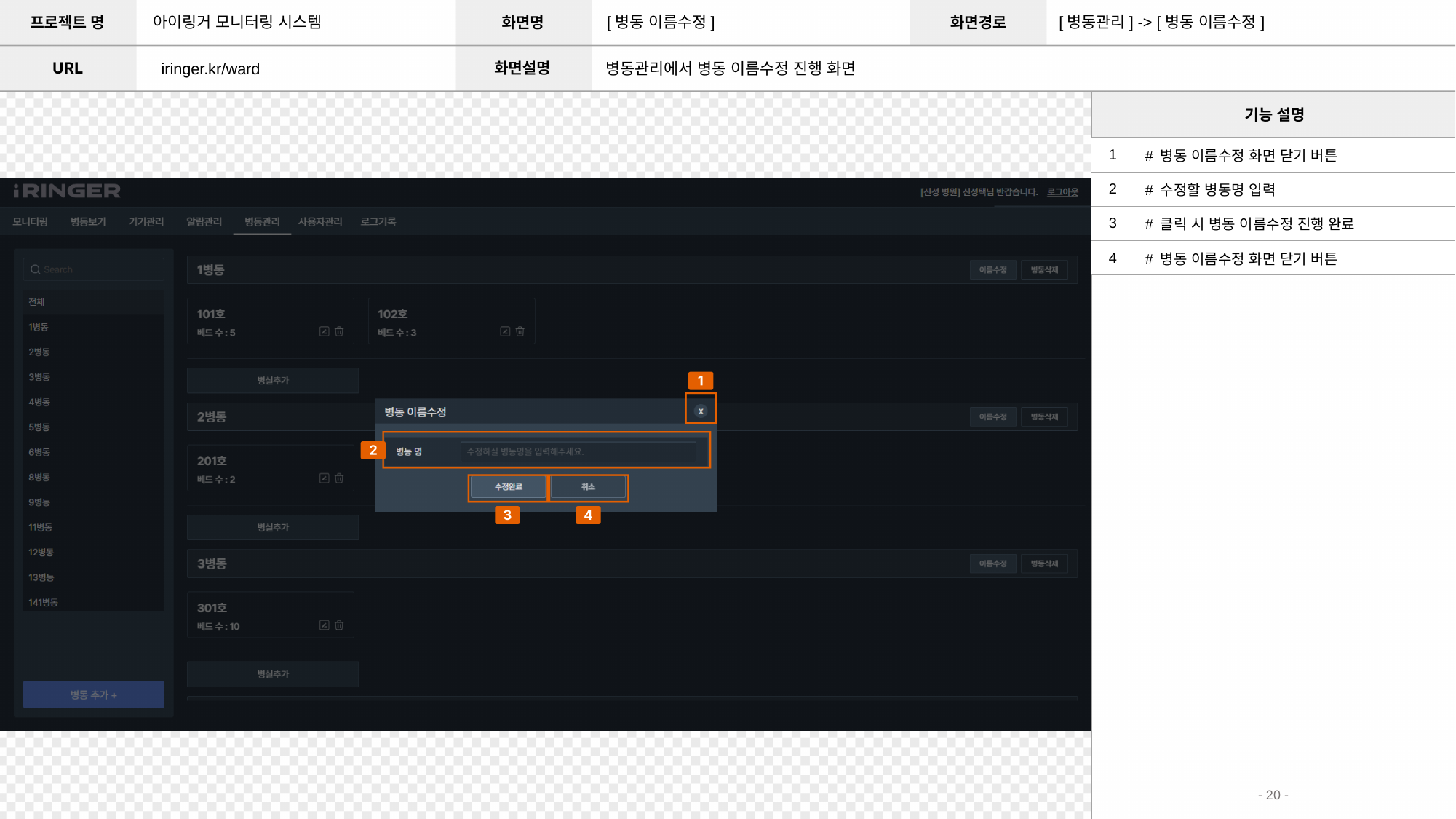

아이링거 모니터링 시스템
[병동 이름수정]
[병동관리] -> [병동 이름수정]
iringer.kr/ward
병동관리에서 병동 이름수정 진행 화면
| 1 | # 병동 이름수정 화면 닫기 버튼 |
| --- | --- |
| 2 | # 수정할 병동명 입력 |
| 3 | # 클릭 시 병동 이름수정 진행 완료 |
| 4 | # 병동 이름수정 화면 닫기 버튼 |
- 20 -